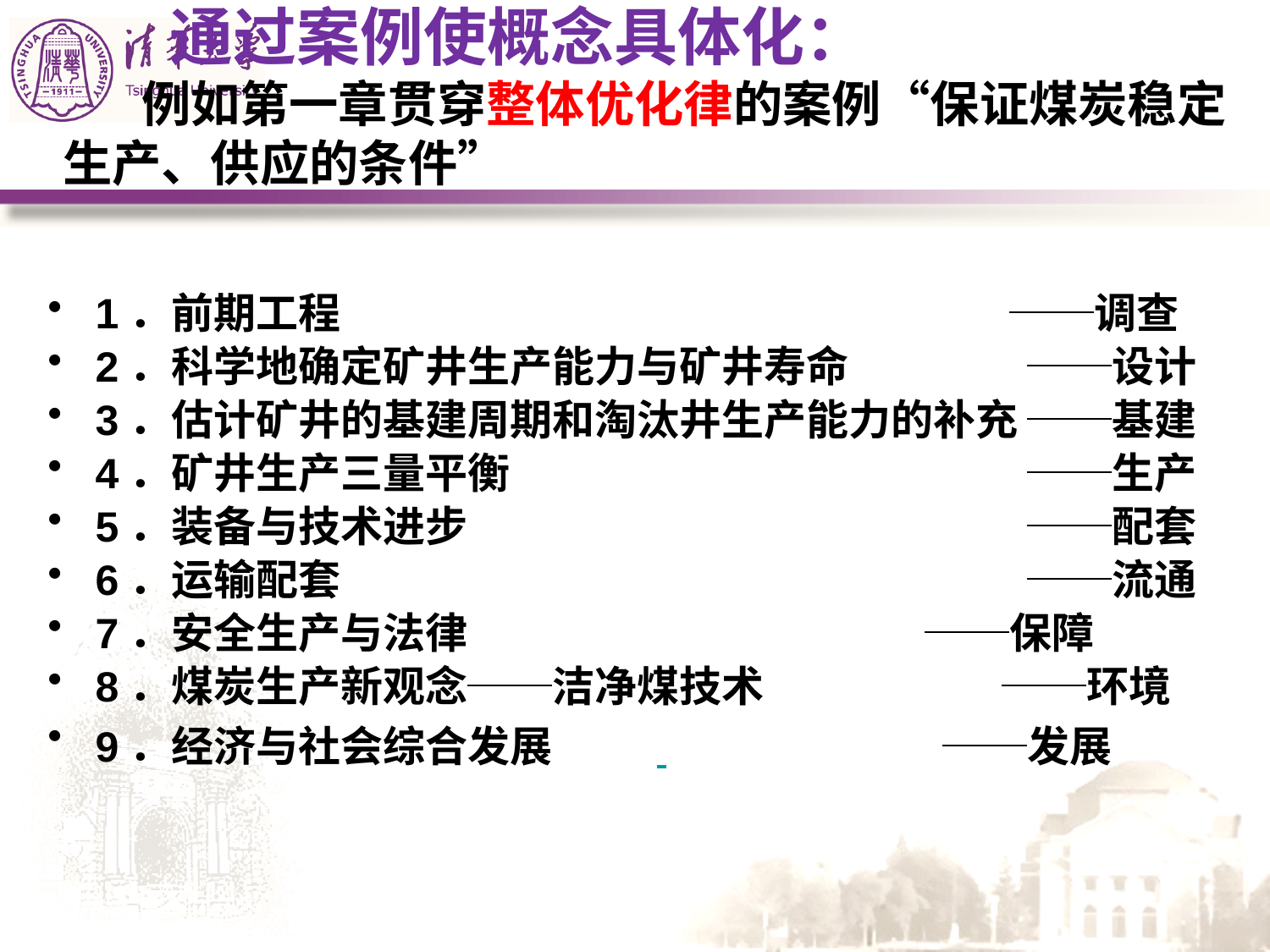

# 通过案例使概念具体化： 例如第一章贯穿整体优化律的案例“保证煤炭稳定生产、供应的条件”

1．前期工程　　　　　　　　　　　　　　        ──调查
2．科学地确定矿井生产能力与矿井寿命　　　　 ──设计
3．估计矿井的基建周期和淘汰井生产能力的补充 ──基建
4．矿井生产三量平衡 　　　　　　　　　　　　──生产
5．装备与技术进步 　　　　　　　　　　　　　──配套
6．运输配套　　　　　　　　　　　　　　　　 ──流通
7．安全生产与法律                                                ──保障
8．煤炭生产新观念──洁净煤技术                         ──环境
9．经济与社会综合发展                                         ──发展